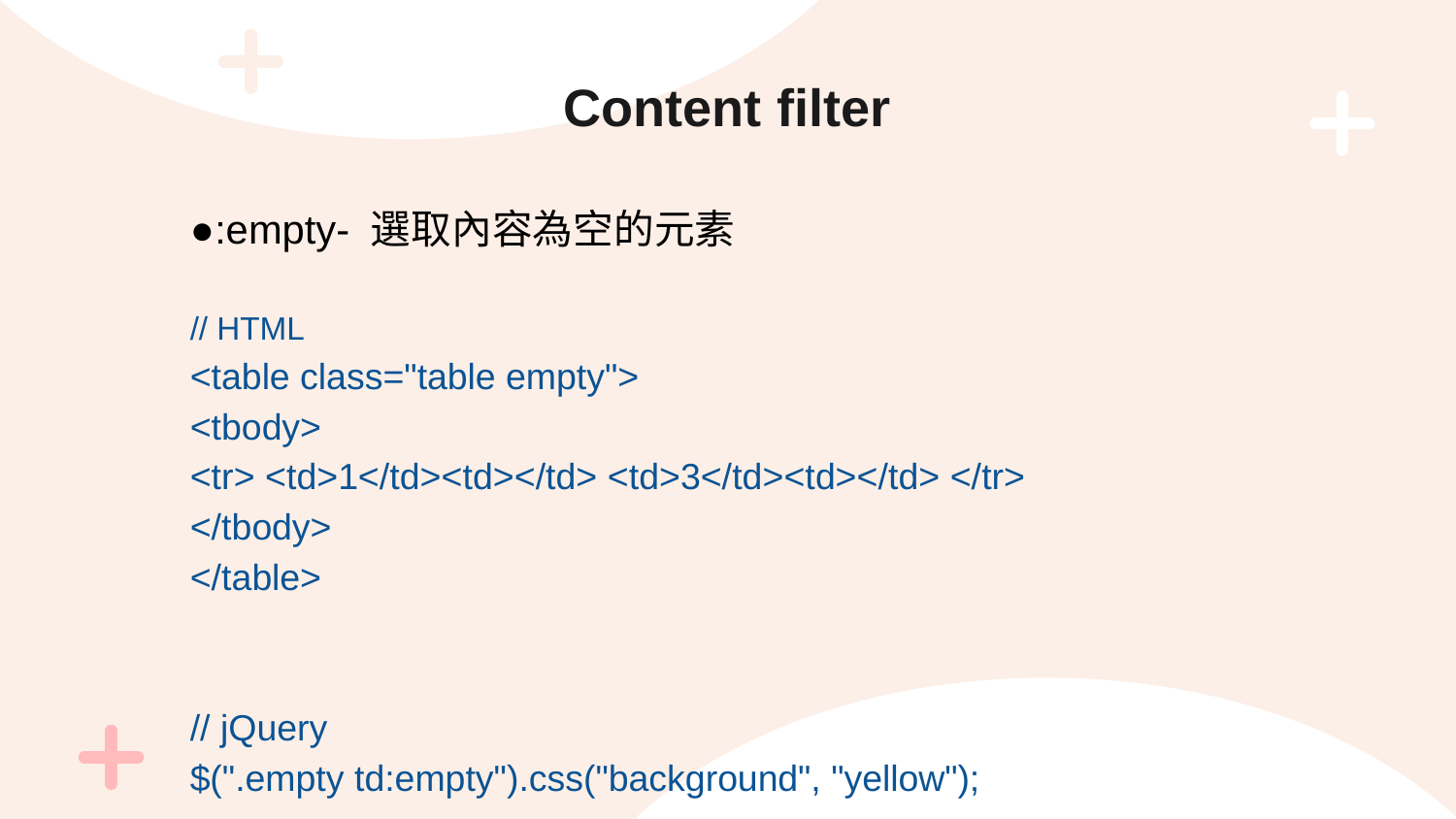

# Content filter
●:empty- 選取內容為空的元素

// HTML
<table class="table empty">
<tbody>
<tr> <td>1</td><td></td> <td>3</td><td></td> </tr>
</tbody>
</table>

// jQuery
$(".empty td:empty").css("background", "yellow");